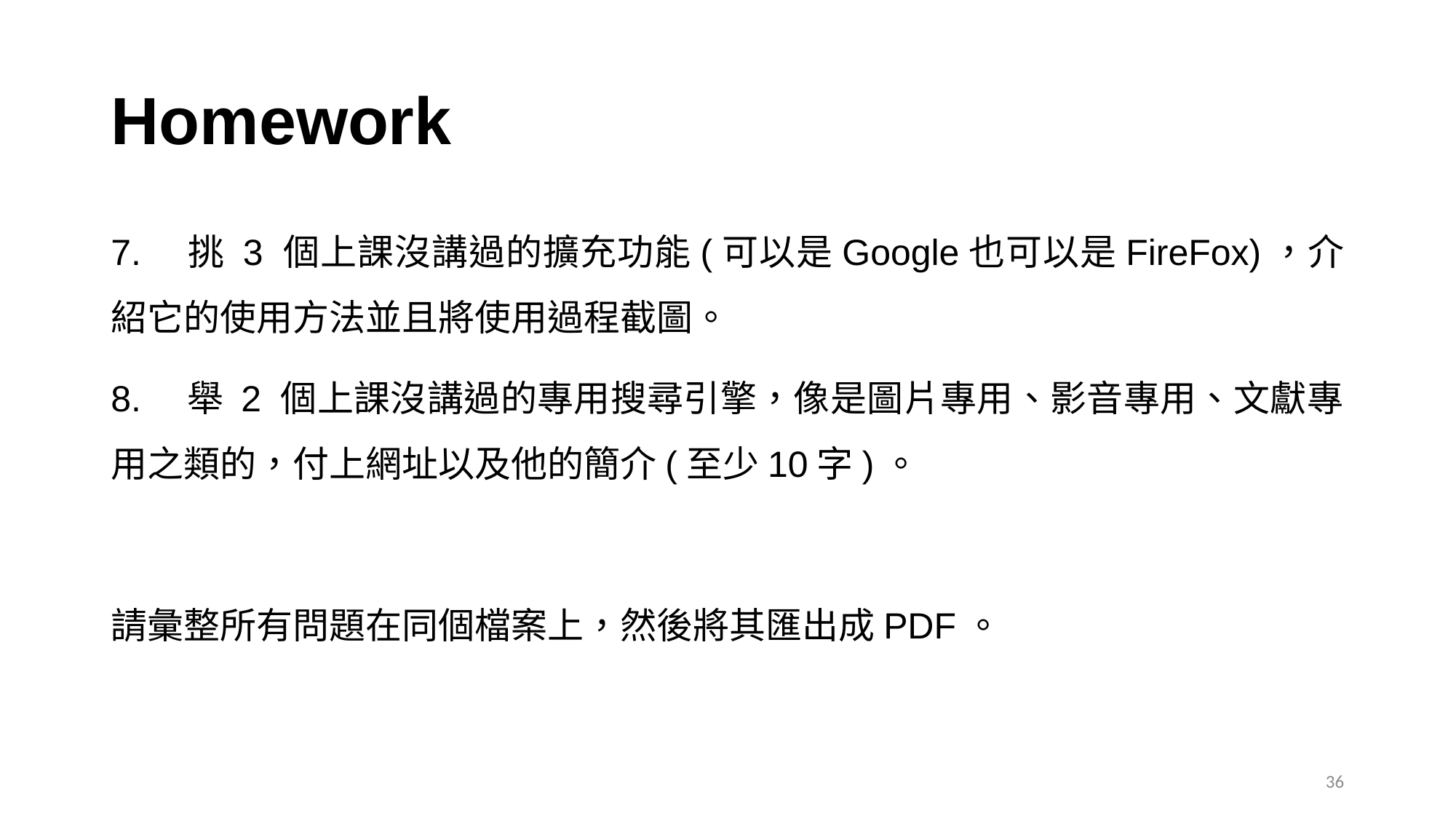

# Homework
7.　挑 3 個上課沒講過的擴充功能(可以是Google也可以是FireFox)，介紹它的使用方法並且將使用過程截圖。
8.　舉 2 個上課沒講過的專用搜尋引擎，像是圖片專用、影音專用、文獻專用之類的，付上網址以及他的簡介(至少10字)。

請彙整所有問題在同個檔案上，然後將其匯出成PDF。

36